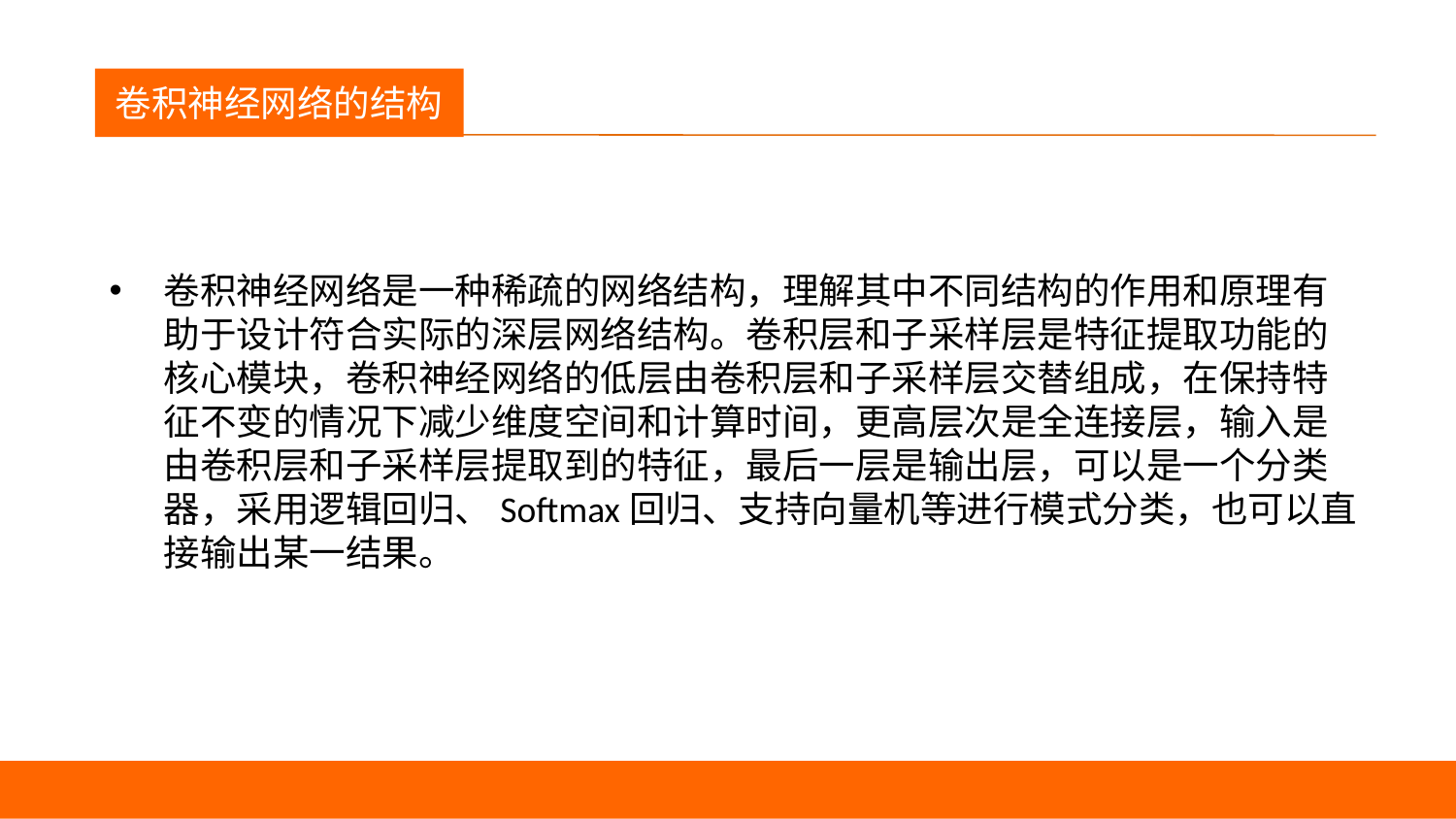

议程
卷积神经网络的结构

卷积神经网络是一种稀疏的网络结构，理解其中不同结构的作用和原理有助于设计符合实际的深层网络结构。卷积层和子采样层是特征提取功能的核心模块，卷积神经网络的低层由卷积层和子采样层交替组成，在保持特征不变的情况下减少维度空间和计算时间，更高层次是全连接层，输入是由卷积层和子采样层提取到的特征，最后一层是输出层，可以是一个分类器，采用逻辑回归、Softmax回归、支持向量机等进行模式分类，也可以直接输出某一结果。